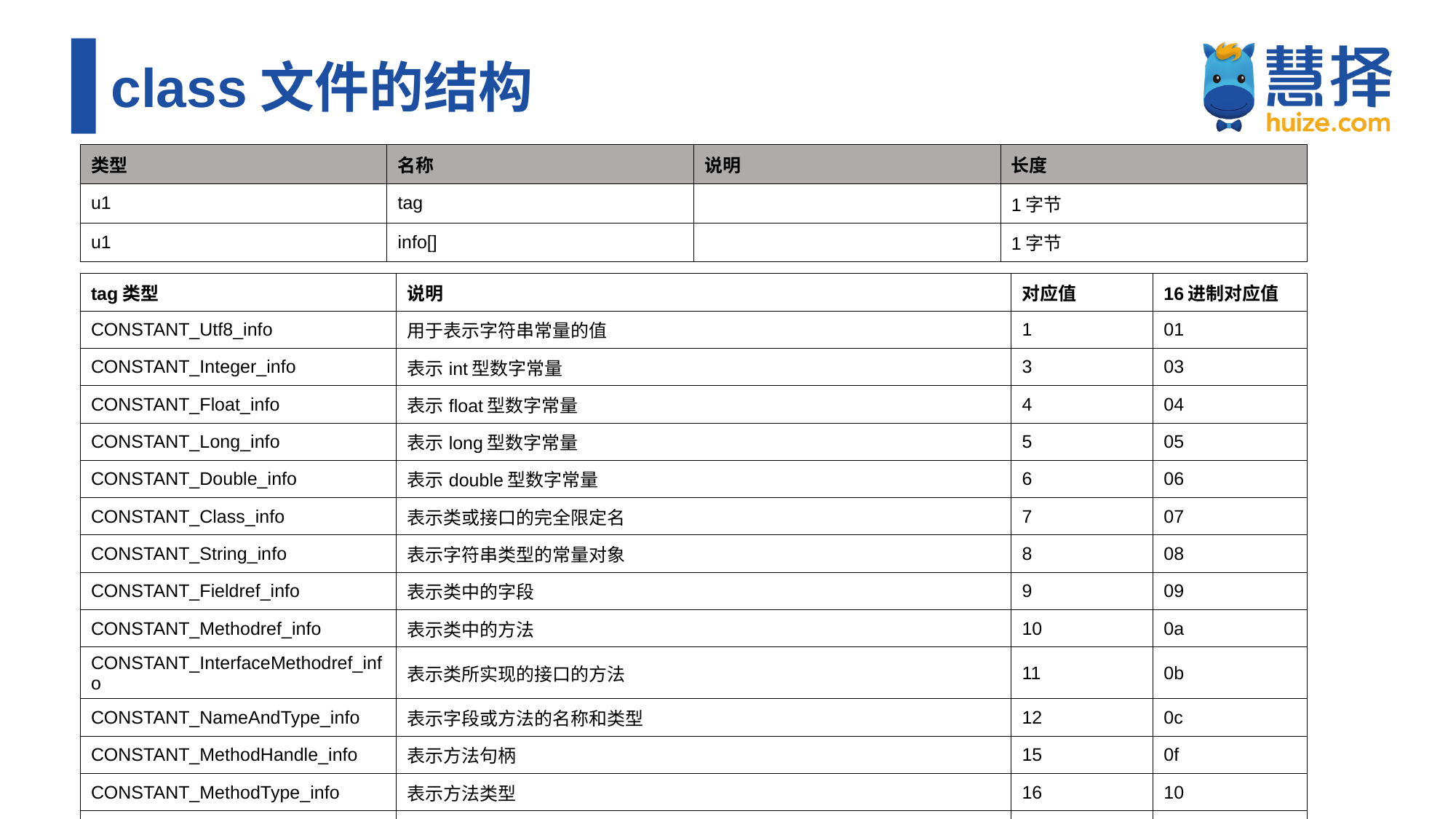

# class文件的结构
| 类型 | 名称 | 说明 | 长度 |
| --- | --- | --- | --- |
| u1 | tag |  | 1字节 |
| u1 | info[] |  | 1字节 |
| tag类型 | 说明 | 对应值 | 16进制对应值 |
| --- | --- | --- | --- |
| CONSTANT\_Utf8\_info | 用于表示字符串常量的值 | 1 | 01 |
| CONSTANT\_Integer\_info | 表示int型数字常量 | 3 | 03 |
| CONSTANT\_Float\_info | 表示float型数字常量 | 4 | 04 |
| CONSTANT\_Long\_info | 表示long型数字常量 | 5 | 05 |
| CONSTANT\_Double\_info | 表示double型数字常量 | 6 | 06 |
| CONSTANT\_Class\_info | 表示类或接口的完全限定名 | 7 | 07 |
| CONSTANT\_String\_info | 表示字符串类型的常量对象 | 8 | 08 |
| CONSTANT\_Fieldref\_info | 表示类中的字段 | 9 | 09 |
| CONSTANT\_Methodref\_info | 表示类中的方法 | 10 | 0a |
| CONSTANT\_InterfaceMethodref\_info | 表示类所实现的接口的方法 | 11 | 0b |
| CONSTANT\_NameAndType\_info | 表示字段或方法的名称和类型 | 12 | 0c |
| CONSTANT\_MethodHandle\_info | 表示方法句柄 | 15 | 0f |
| CONSTANT\_MethodType\_info | 表示方法类型 | 16 | 10 |
| CONSTANT\_InvokeDynamic\_info | 表示invokedynamic指令所使用的引导方法 | 18 | 12 |